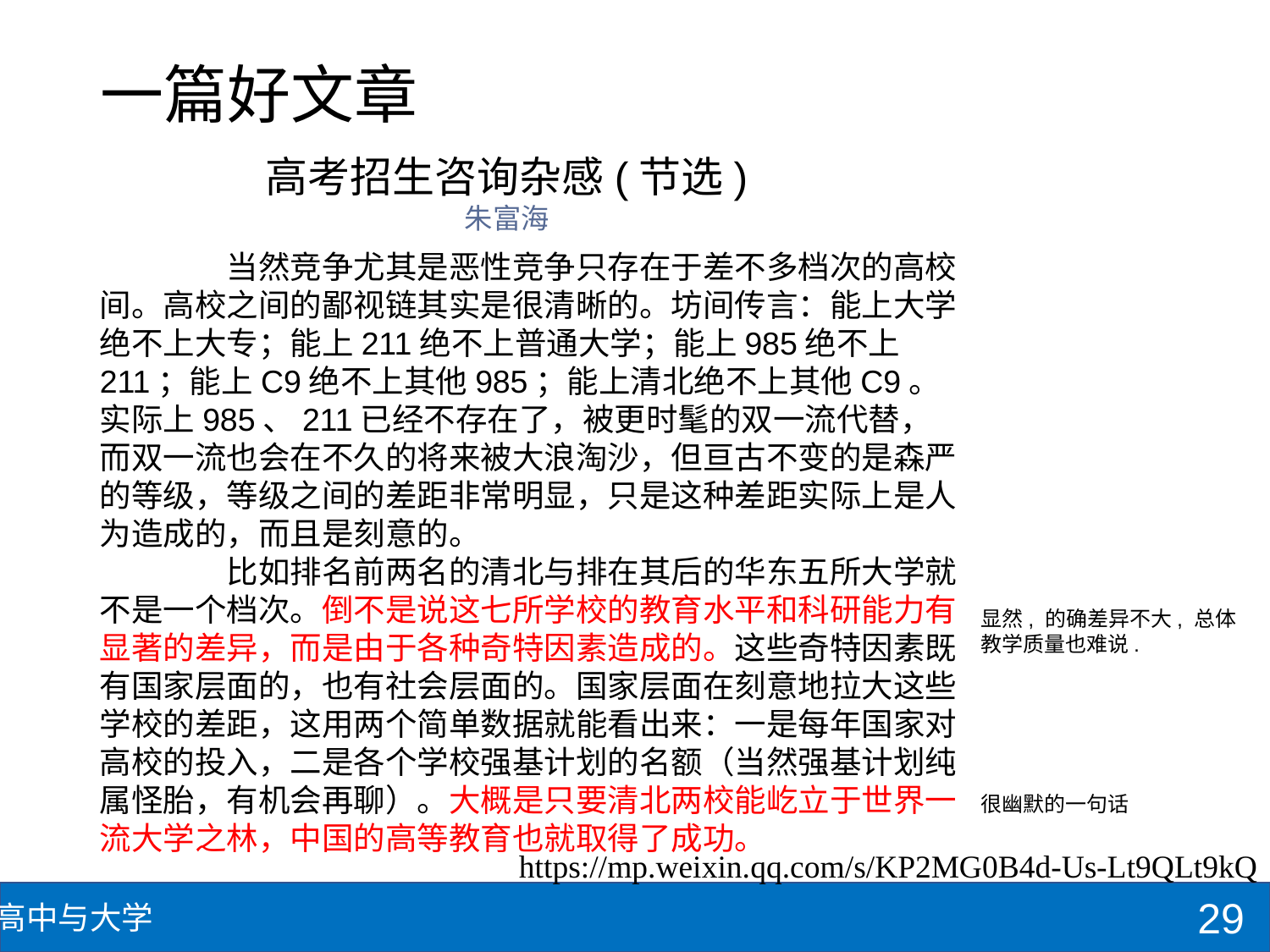

# 一篇好文章
高考招生咨询杂感(节选)
朱富海
	当然竞争尤其是恶性竞争只存在于差不多档次的高校间。高校之间的鄙视链其实是很清晰的。坊间传言：能上大学绝不上大专；能上211绝不上普通大学；能上985绝不上211；能上C9绝不上其他985；能上清北绝不上其他C9。实际上985、211已经不存在了，被更时髦的双一流代替，而双一流也会在不久的将来被大浪淘沙，但亘古不变的是森严的等级，等级之间的差距非常明显，只是这种差距实际上是人为造成的，而且是刻意的。
	比如排名前两名的清北与排在其后的华东五所大学就不是一个档次。倒不是说这七所学校的教育水平和科研能力有显著的差异，而是由于各种奇特因素造成的。这些奇特因素既有国家层面的，也有社会层面的。国家层面在刻意地拉大这些学校的差距，这用两个简单数据就能看出来：一是每年国家对高校的投入，二是各个学校强基计划的名额（当然强基计划纯属怪胎，有机会再聊）。大概是只要清北两校能屹立于世界一流大学之林，中国的高等教育也就取得了成功。
显然, 的确差异不大, 总体教学质量也难说.
很幽默的一句话
https://mp.weixin.qq.com/s/KP2MG0B4d-Us-Lt9QLt9kQ
29